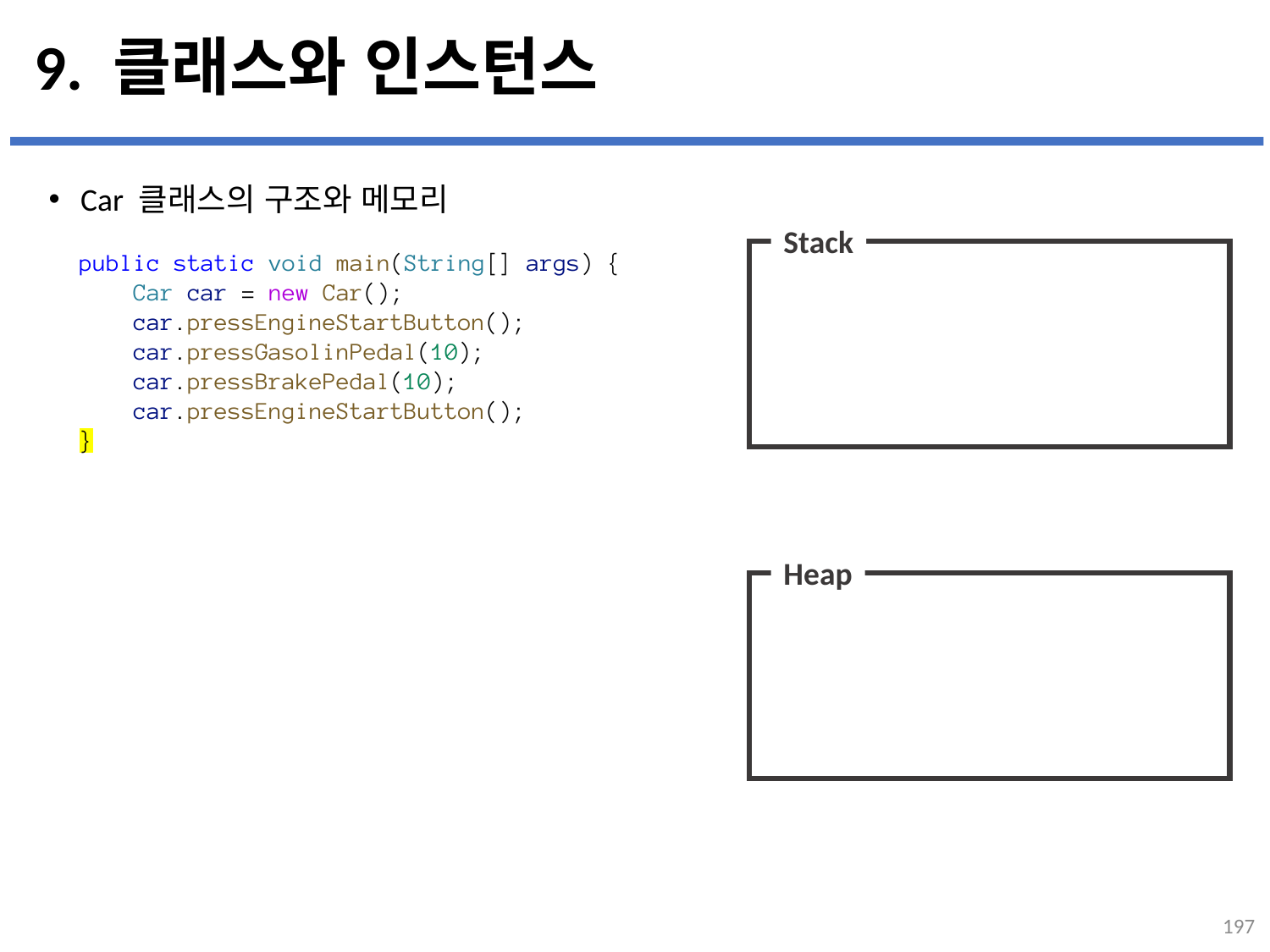

# 9. 클래스와 인스턴스
Car 클래스의 구조와 메모리
...

설명
Stack
public static void main(String[] args) {
    Car car = new Car();
    car.pressEngineStartButton();
    car.pressGasolinPedal(10);
    car.pressBrakePedal(10);
    car.pressEngineStartButton();
}

Heap

197